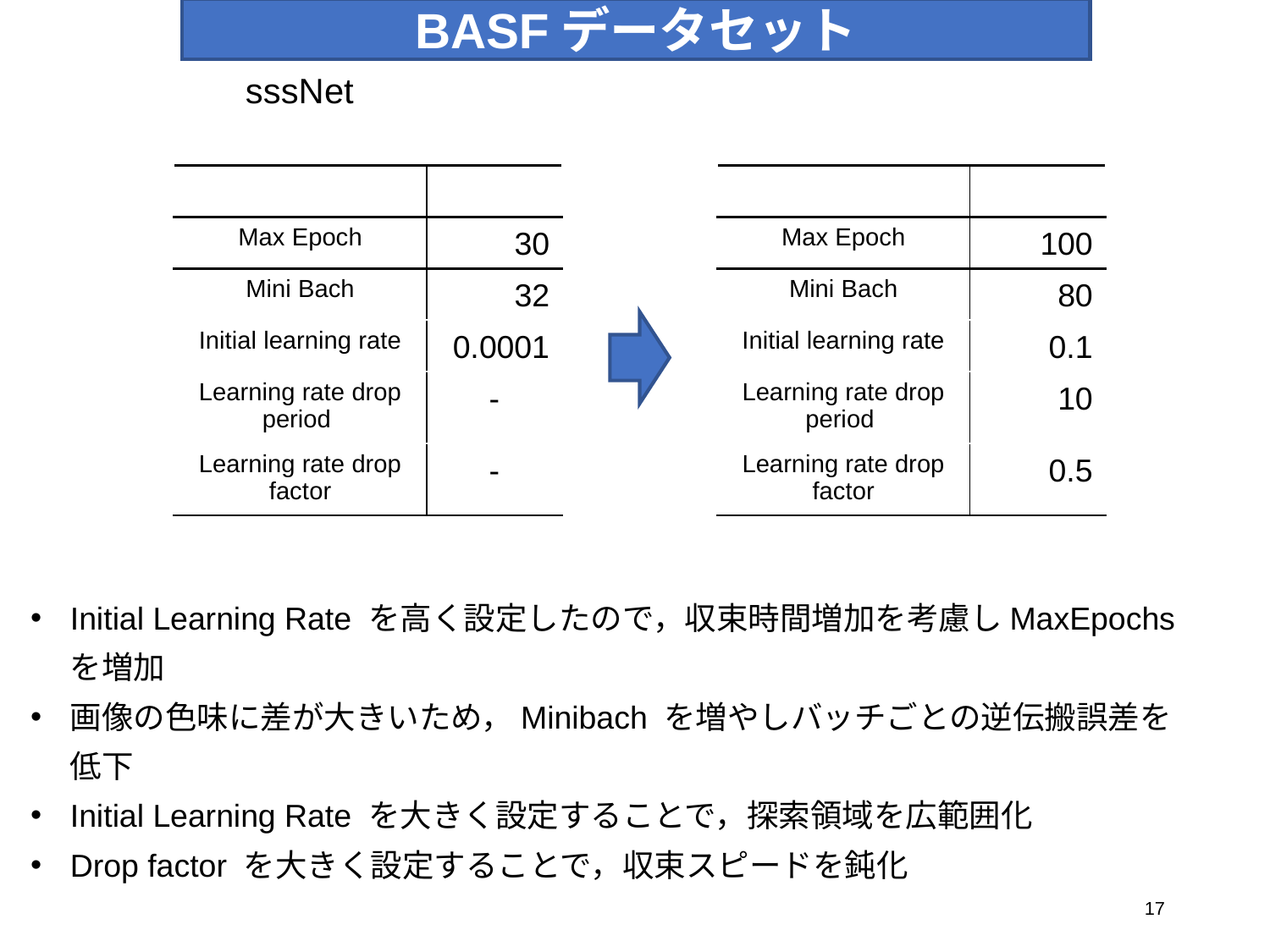

BASFデータセット
sssNet
|  |  |
| --- | --- |
| Max Epoch | 30 |
| Mini Bach | 32 |
| Initial learning rate | 0.0001 |
| Learning rate drop period | - |
| Learning rate drop factor | - |
|  |  |
| --- | --- |
| Max Epoch | 100 |
| Mini Bach | 80 |
| Initial learning rate | 0.1 |
| Learning rate drop period | 10 |
| Learning rate drop factor | 0.5 |

Initial Learning Rate を高く設定したので，収束時間増加を考慮しMaxEpochs を増加
画像の色味に差が大きいため，Minibach を増やしバッチごとの逆伝搬誤差を低下
Initial Learning Rate を大きく設定することで，探索領域を広範囲化
Drop factor を大きく設定することで，収束スピードを鈍化
17